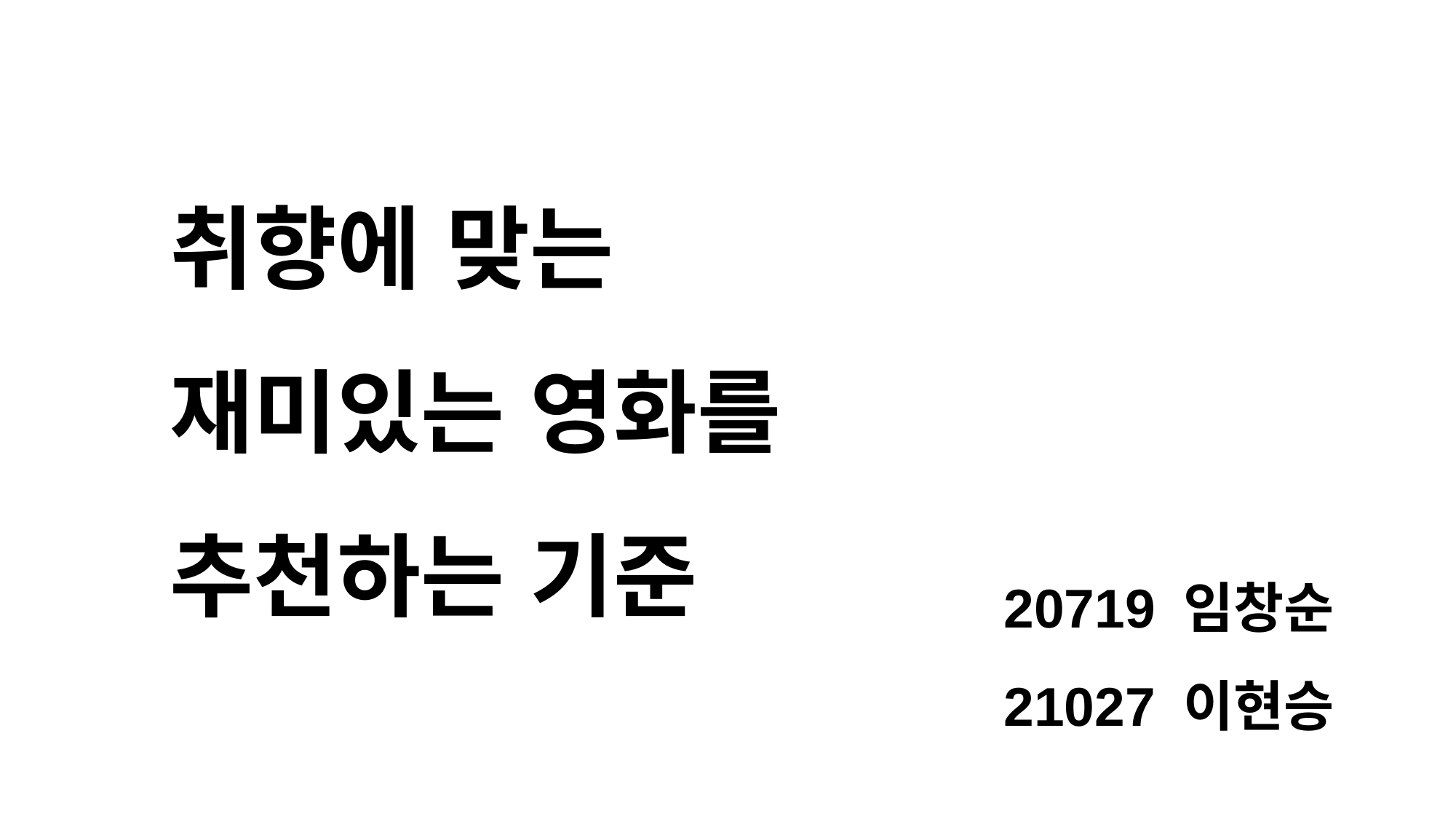

취향에 맞는
재미있는 영화를 추천하는 기준
20719 임창순
21027 이현승